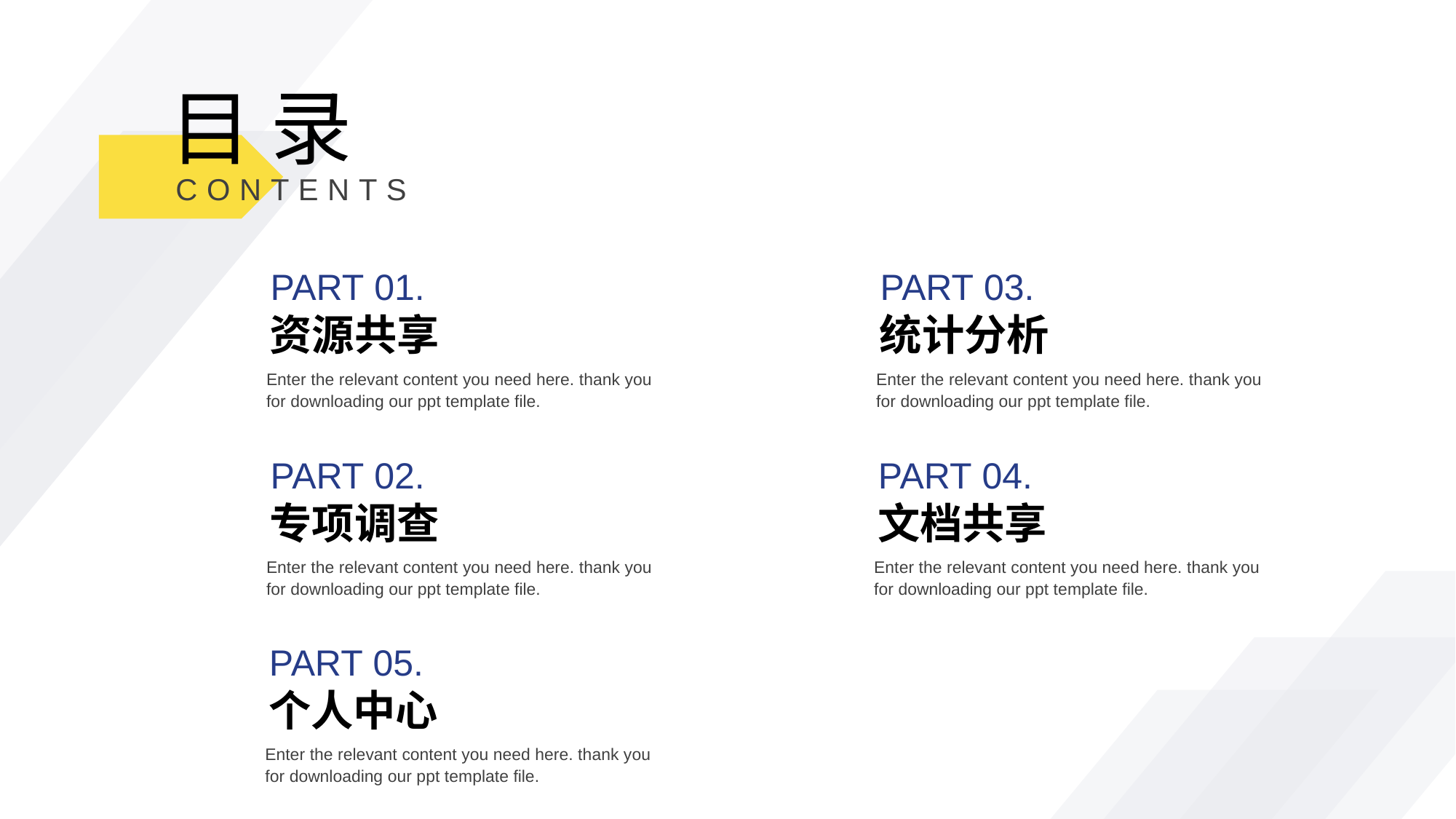

目 录
CONTENTS

PART 01.
PART 03.
资源共享
统计分析
Enter the relevant content you need here. thank you for downloading our ppt template file.
Enter the relevant content you need here. thank you for downloading our ppt template file.
PART 02.
PART 04.
专项调查
文档共享
Enter the relevant content you need here. thank you for downloading our ppt template file.
Enter the relevant content you need here. thank you for downloading our ppt template file.

PART 05.

个人中心

Enter the relevant content you need here. thank you for downloading our ppt template file.